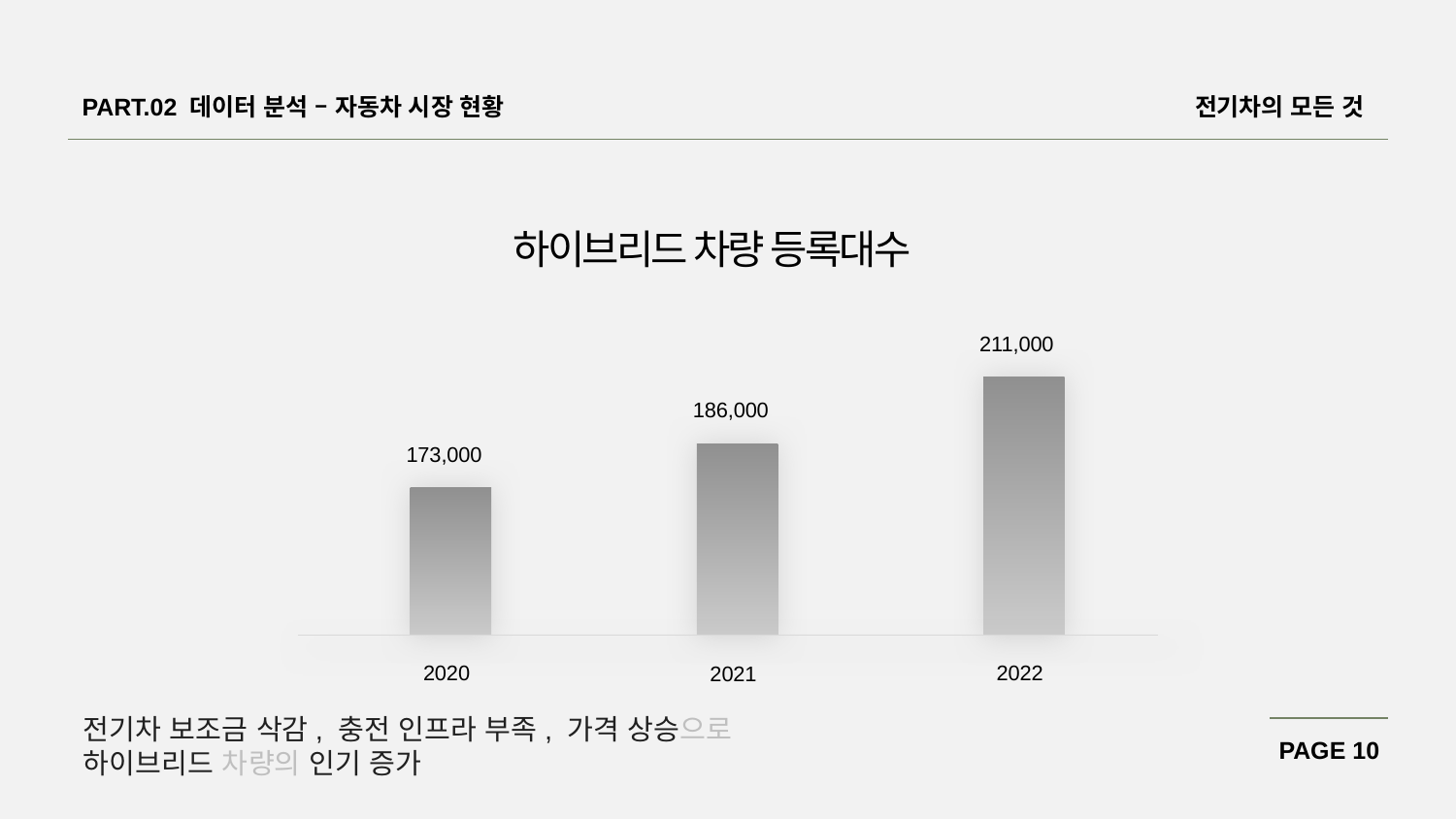

PART.02 데이터 분석 – 자동차 시장 현황
전기차의 모든 것
하이브리드 차량 등록대수
211,000

186,000
173,000

2020
2022
2021
전기차 보조금 삭감, 충전 인프라 부족, 가격 상승으로
하이브리드 차량의 인기 증가
PAGE 10